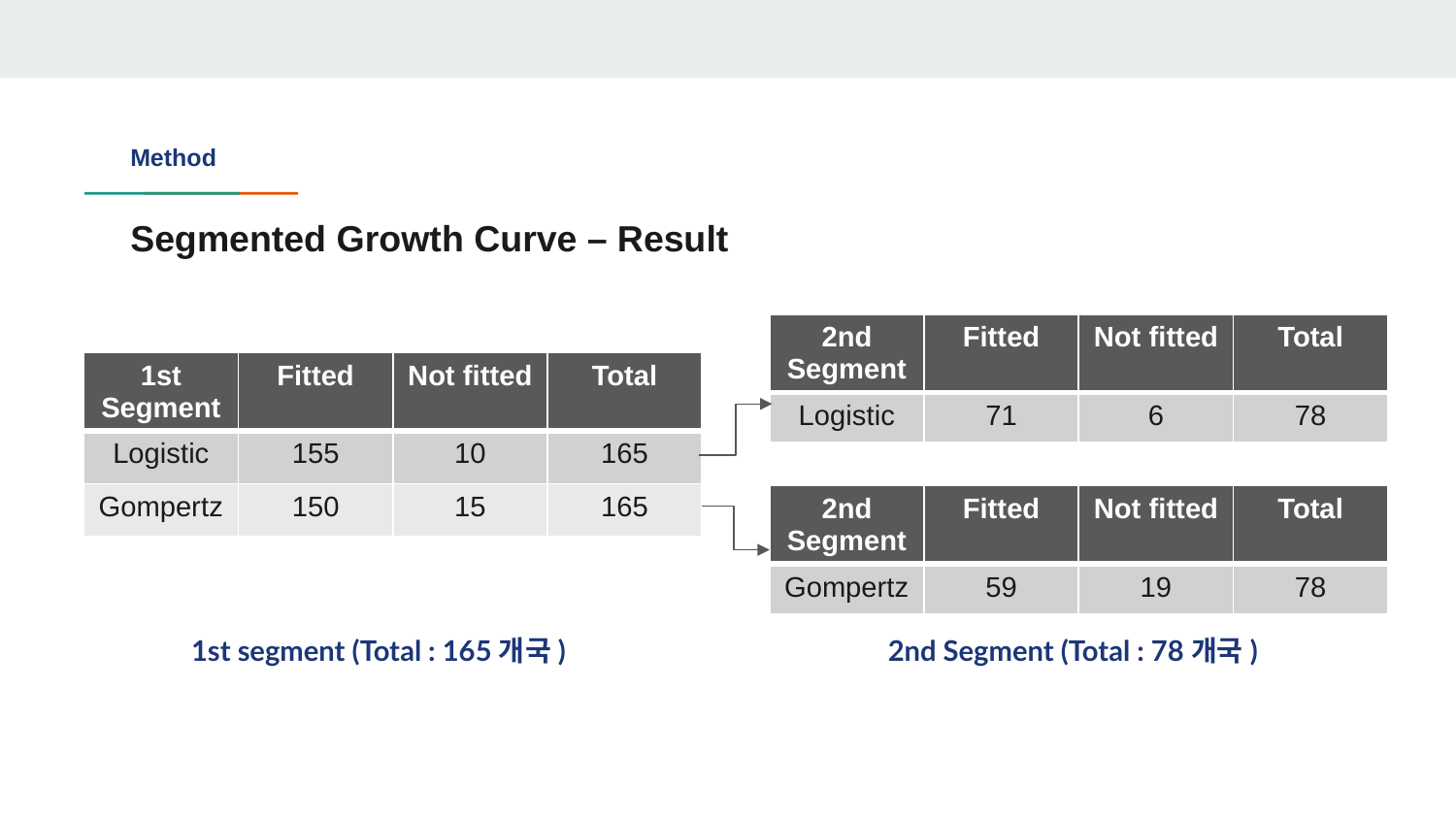

Method
# Segmented Growth Curve – Result

| 2nd Segment | Fitted | Not fitted | Total |
| --- | --- | --- | --- |
| Logistic | 71 | 6 | 78 |
| 1st Segment | Fitted | Not fitted | Total |
| --- | --- | --- | --- |
| Logistic | 155 | 10 | 165 |
| Gompertz | 150 | 15 | 165 |
| 2nd Segment | Fitted | Not fitted | Total |
| --- | --- | --- | --- |
| Gompertz | 59 | 19 | 78 |
1st segment (Total : 165개국)

2nd Segment (Total : 78개국)